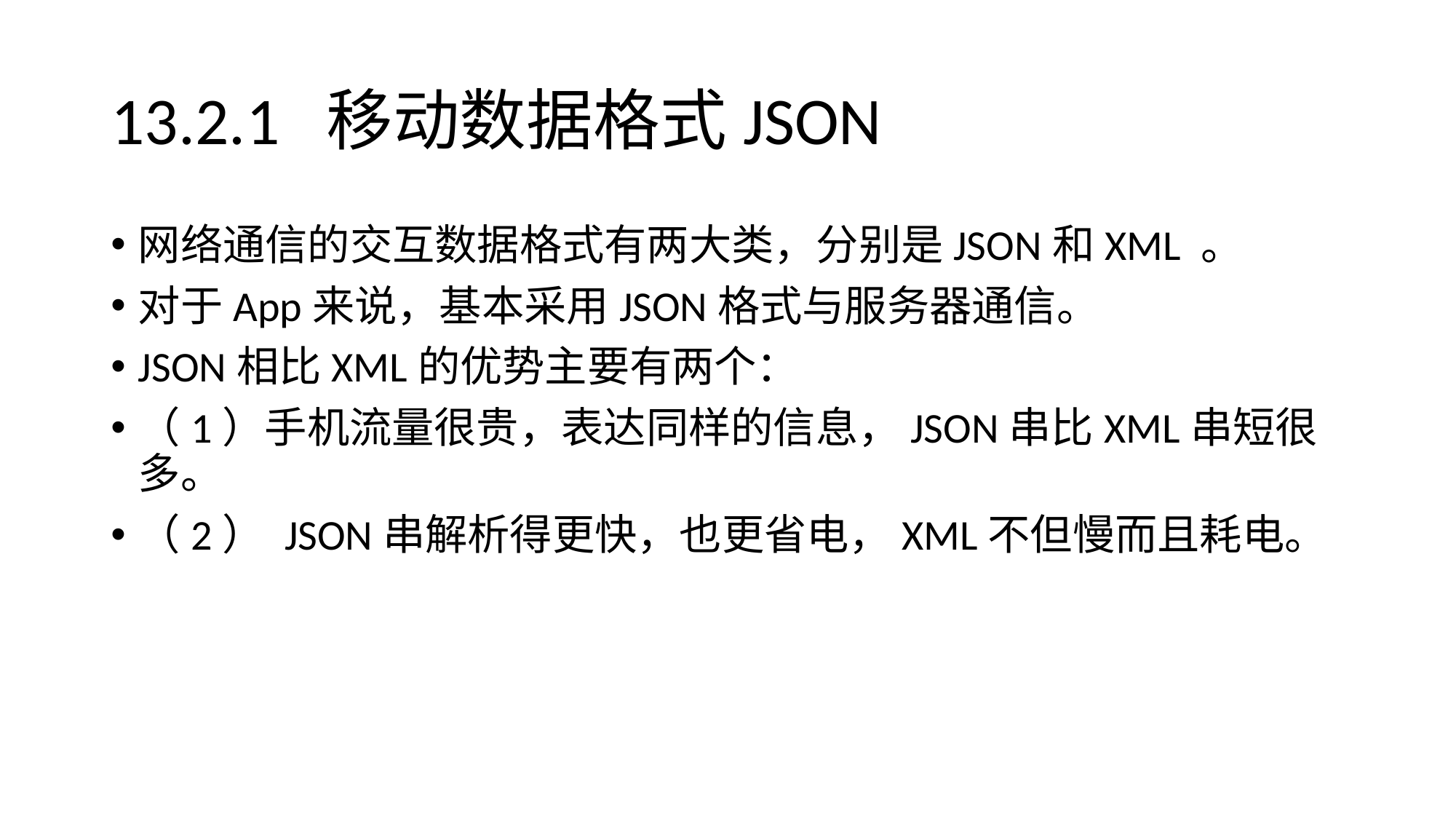

# 13.2.1  移动数据格式JSON
网络通信的交互数据格式有两大类，分别是JSON和XML 。
对于App来说，基本采用JSON格式与服务器通信。
JSON相比XML的优势主要有两个：
（1）手机流量很贵，表达同样的信息，JSON串比XML串短很多。
（2） JSON串解析得更快，也更省电，XML不但慢而且耗电。